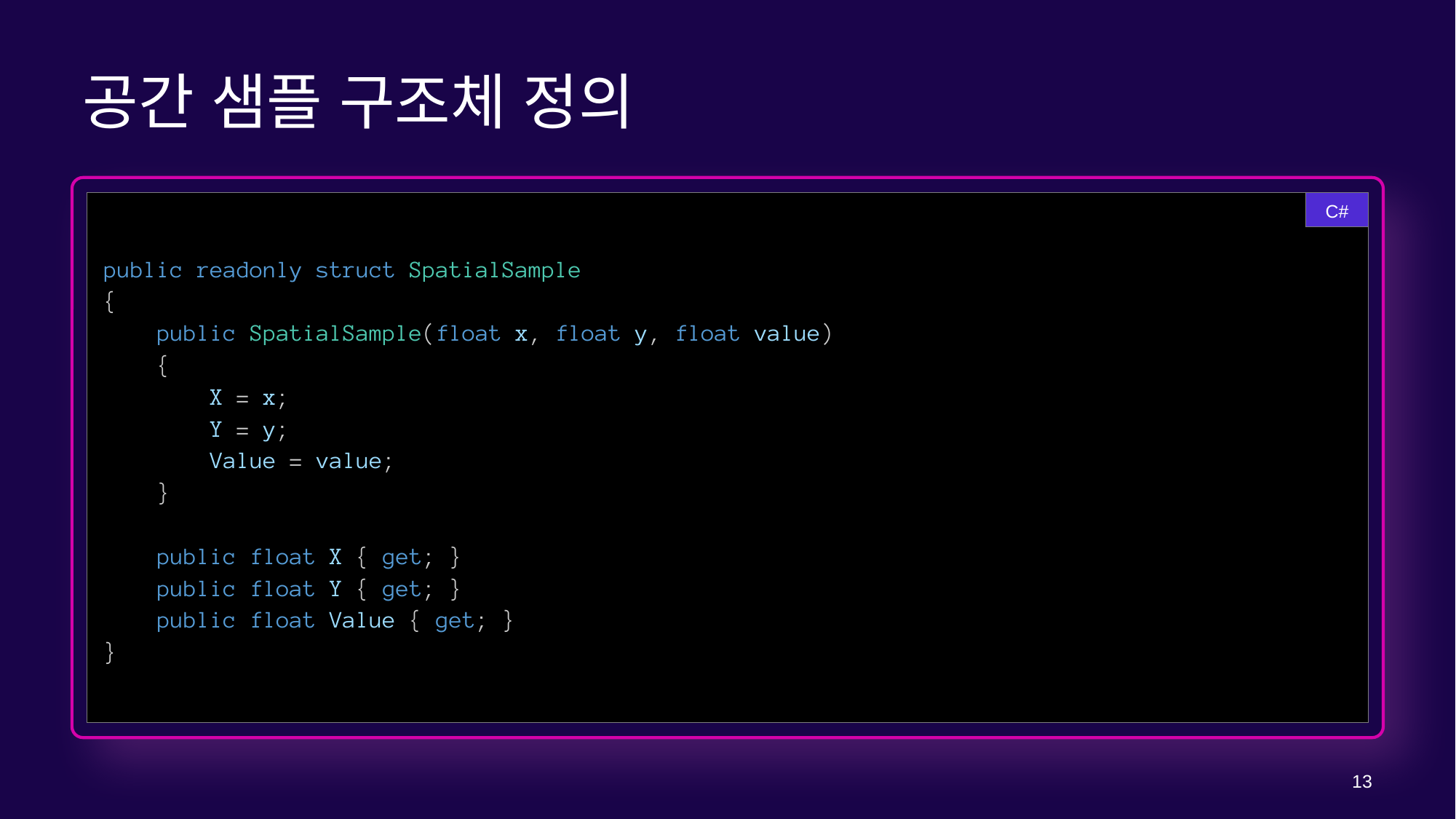

# 공간 샘플 구조체 정의
public readonly struct SpatialSample
{
    public SpatialSample(float x, float y, float value)
    {
        X = x;
        Y = y;
        Value = value;
    }
    public float X { get; }
    public float Y { get; }
    public float Value { get; }
}
C#
13